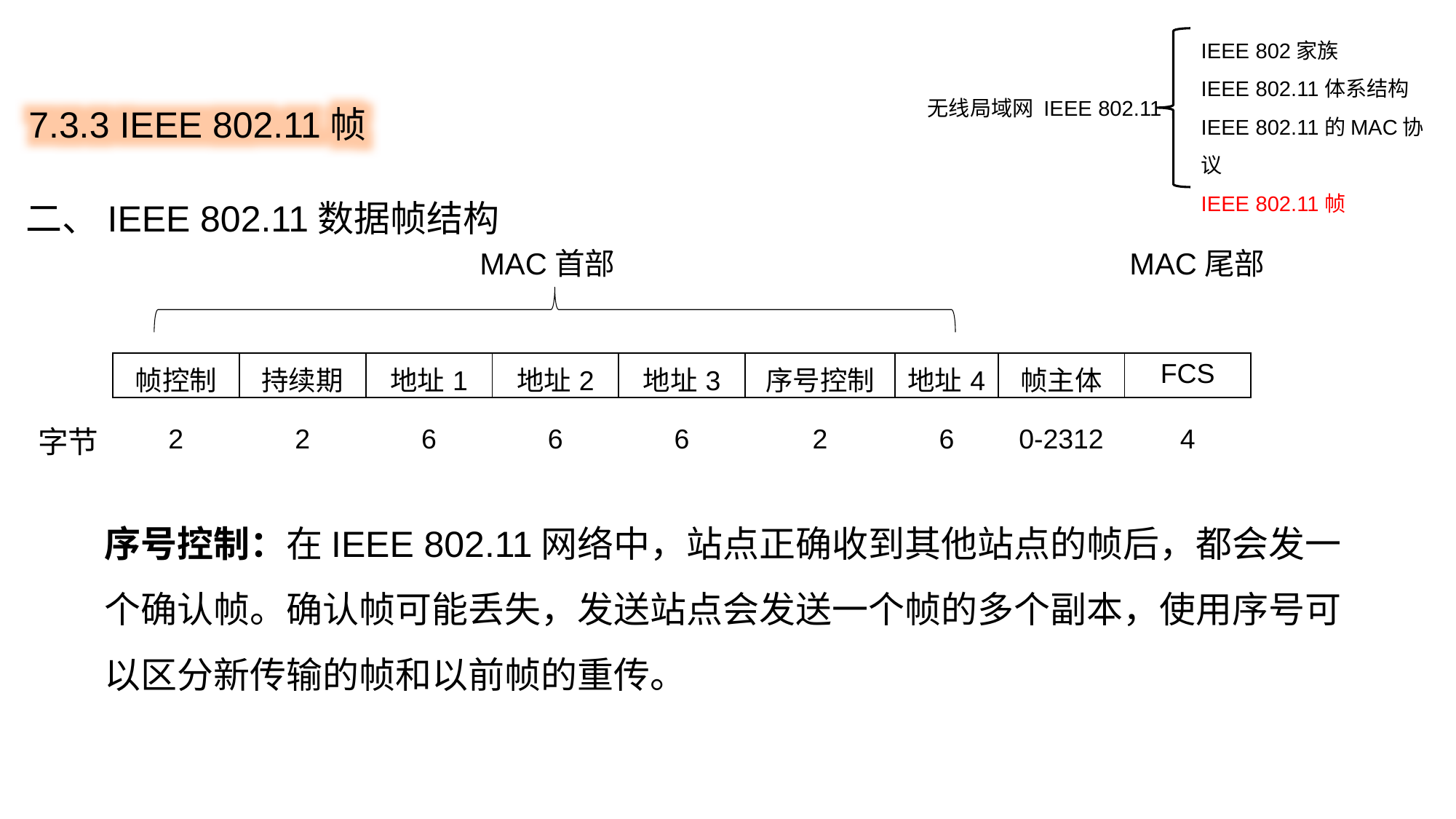

IEEE 802家族
IEEE 802.11体系结构
IEEE 802.11的MAC协议
IEEE 802.11帧

7.3.3 IEEE 802.11帧
无线局域网 IEEE 802.11
二、IEEE 802.11数据帧结构
MAC首部
MAC尾部
| 帧控制 | 持续期 | 地址1 | 地址2 | 地址3 | 序号控制 | 地址4 | 帧主体 | FCS |
| --- | --- | --- | --- | --- | --- | --- | --- | --- |
字节
| 2 | 2 | 6 | 6 | 6 | 2 | 6 | 0-2312 | 4 |
| --- | --- | --- | --- | --- | --- | --- | --- | --- |
序号控制：在IEEE 802.11网络中，站点正确收到其他站点的帧后，都会发一个确认帧。确认帧可能丢失，发送站点会发送一个帧的多个副本，使用序号可以区分新传输的帧和以前帧的重传。